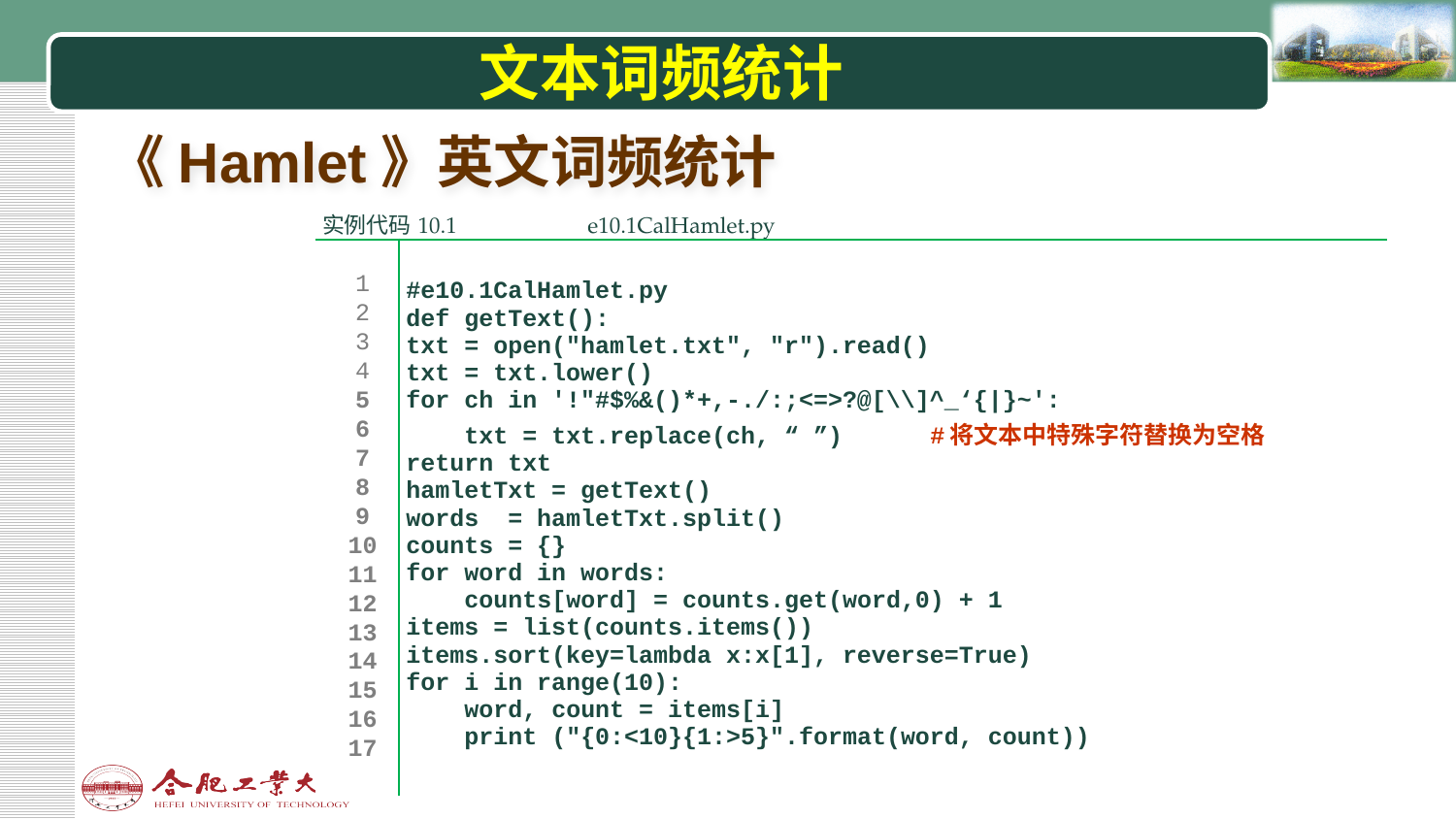

# 文本词频统计
《Hamlet》英文词频统计
| 实例代码10.1 |  | e10.1CalHamlet.py |  |
| --- | --- | --- | --- |
|  |  |  |  |
|  | #e10.1CalHamlet.py def getText(): txt = open("hamlet.txt", "r").read() txt = txt.lower() for ch in '!"#$%&()\*+,-./:;<=>?@[\\]^\_‘{|}~': txt = txt.replace(ch, “ ”) #将文本中特殊字符替换为空格 return txt hamletTxt = getText() words = hamletTxt.split() counts = {} for word in words: counts[word] = counts.get(word,0) + 1 items = list(counts.items()) items.sort(key=lambda x:x[1], reverse=True) for i in range(10): word, count = items[i] print ("{0:<10}{1:>5}".format(word, count)) |  |  |
|  |  |  |  |
1
2
3
4
5
6
7
8
9
10
11
12
13
14
15
16
17